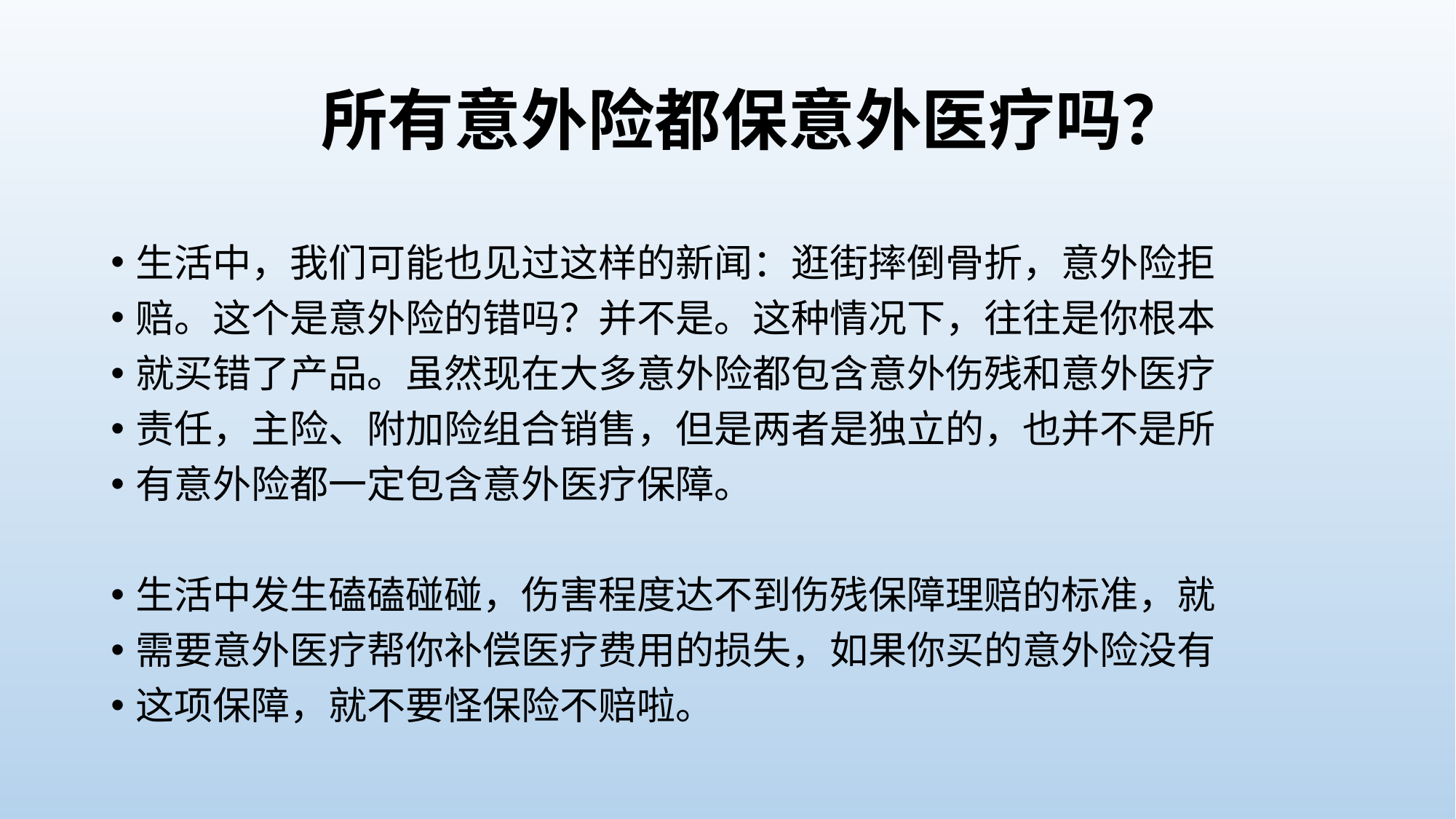

# 所有意外险都保意外医疗吗？

生活中，我们可能也见过这样的新闻：逛街摔倒骨折，意外险拒
赔。这个是意外险的错吗？并不是。这种情况下，往往是你根本
就买错了产品。虽然现在大多意外险都包含意外伤残和意外医疗
责任，主险、附加险组合销售，但是两者是独立的，也并不是所
有意外险都一定包含意外医疗保障。

生活中发生磕磕碰碰，伤害程度达不到伤残保障理赔的标准，就
需要意外医疗帮你补偿医疗费用的损失，如果你买的意外险没有
这项保障，就不要怪保险不赔啦。